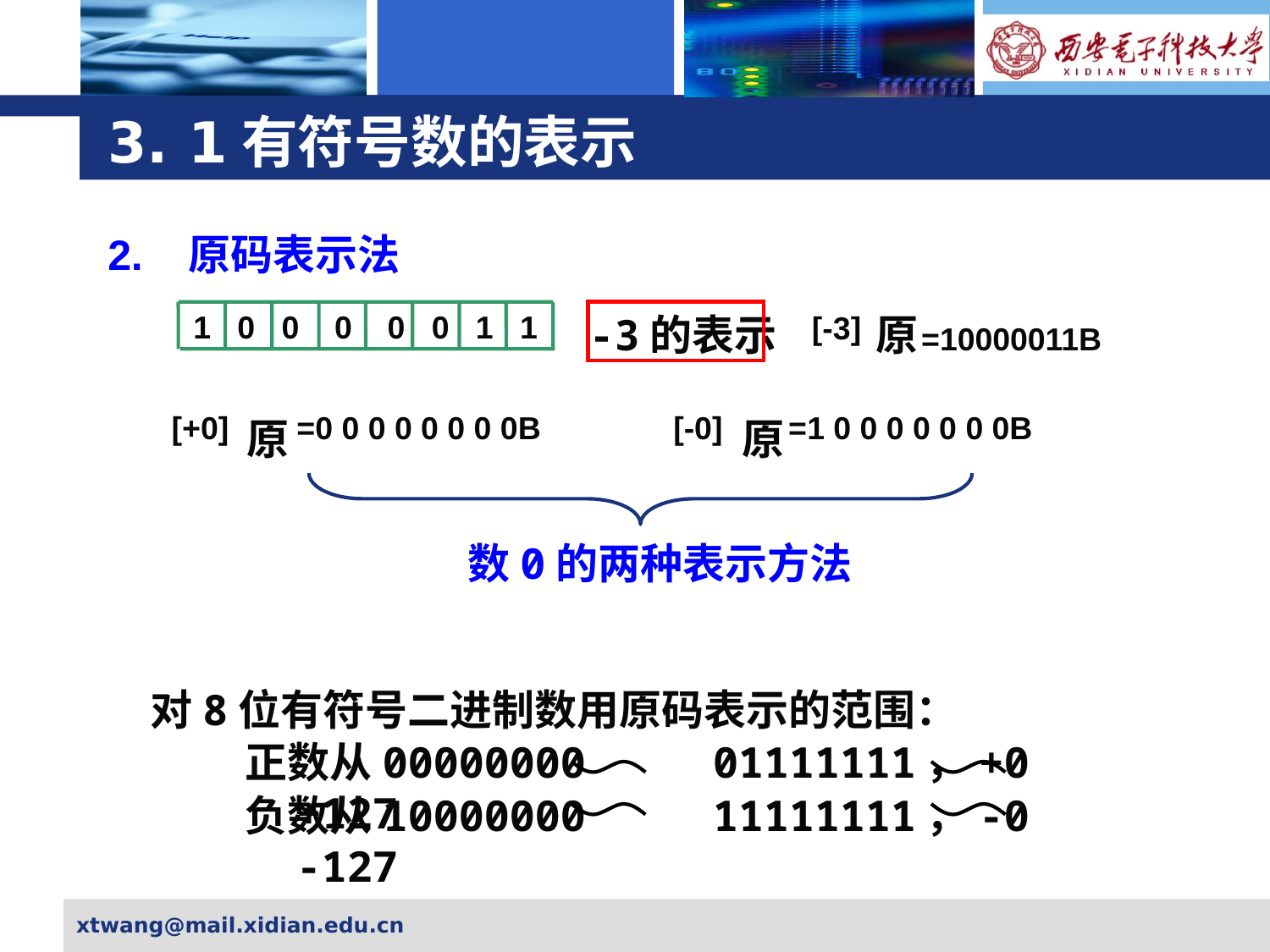

# 3. 1有符号数的表示
2.   原码表示法
        1   0   0    0    0   0   1   1

-3的表示                   =10000011B

[-3]
原

[+0]
原
=0 0 0 0 0 0 0 0B
[-0]
原
=1 0 0 0 0 0 0 0B
数0的两种表示方法
对8位有符号二进制数用原码表示的范围：
正数从00000000     01111111，+0      +127

负数从10000000     11111111，-0      -127

xtwang@mail.xidian.edu.cn